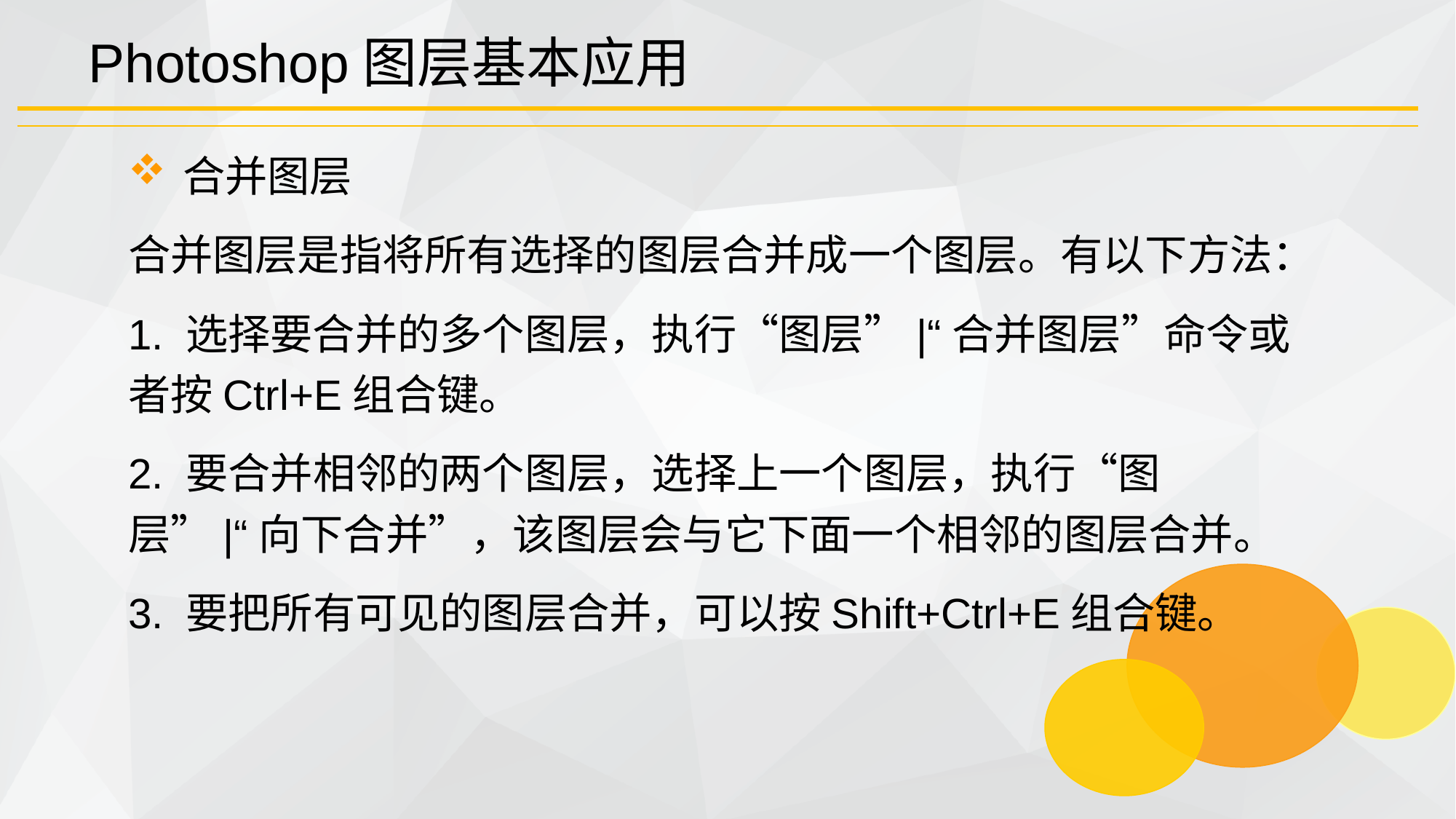

# Photoshop图层基本应用
合并图层
合并图层是指将所有选择的图层合并成一个图层。有以下方法：
1. 选择要合并的多个图层，执行“图层”|“合并图层”命令或者按Ctrl+E组合键。
2. 要合并相邻的两个图层，选择上一个图层，执行“图层”|“向下合并”，该图层会与它下面一个相邻的图层合并。
3. 要把所有可见的图层合并，可以按Shift+Ctrl+E组合键。